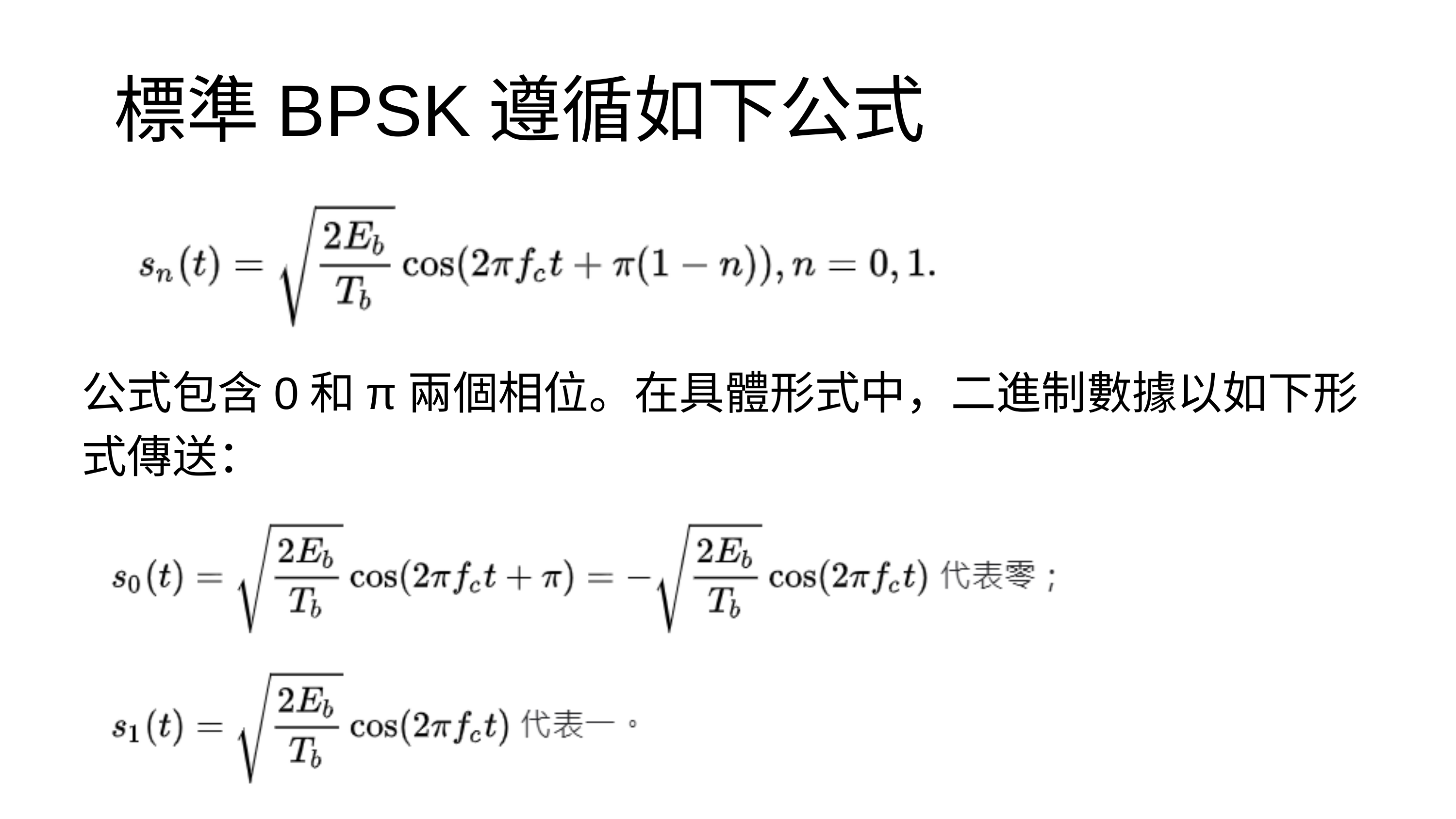

標準BPSK遵循如下公式

公式包含0和π兩個相位。在具體形式中，二進制數據以如下形式傳送：